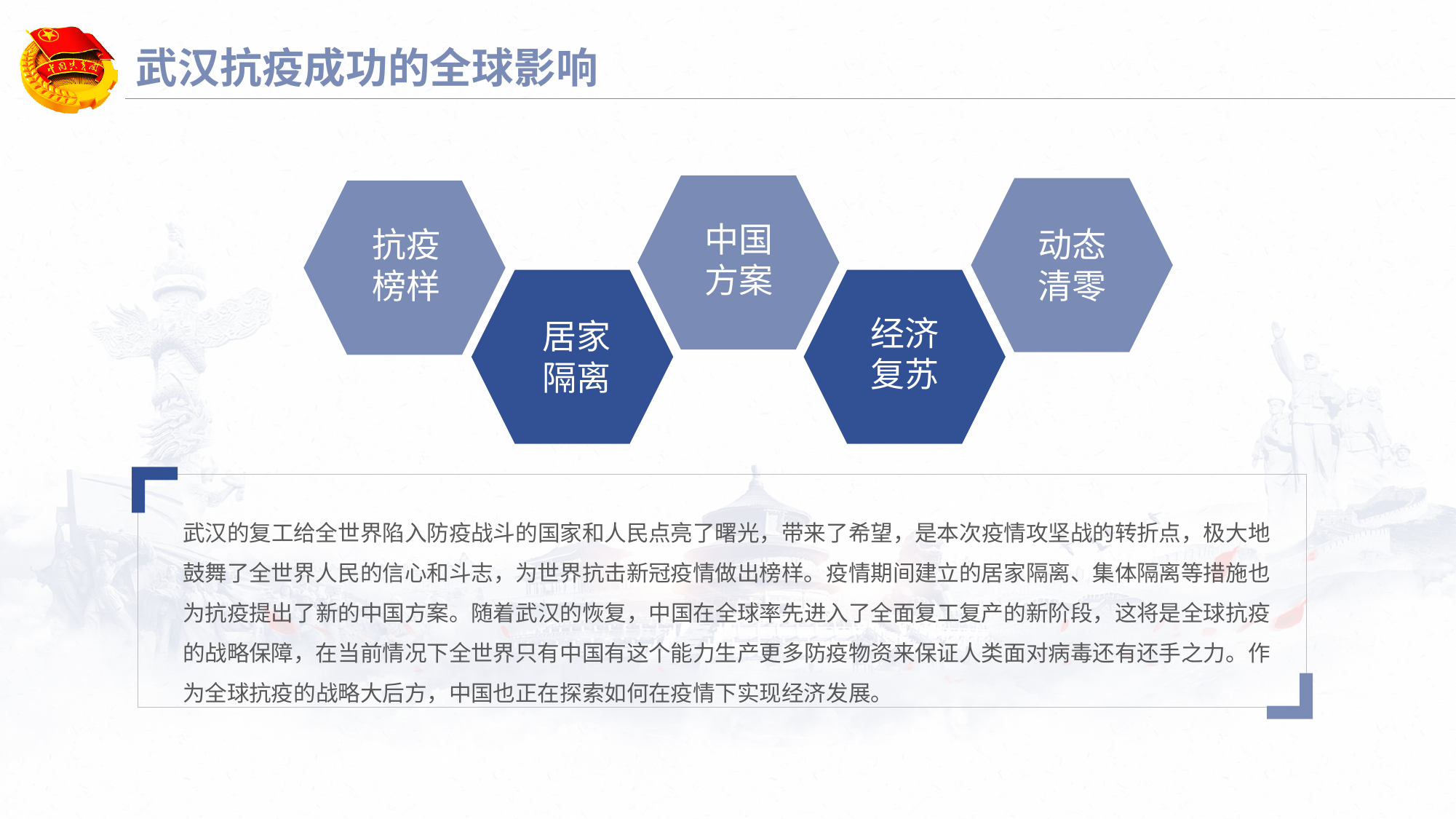

# 武汉抗疫成功的全球影响

中国
方案

动态
清零

抗疫
榜样

居家
隔离

经济
复苏

武汉的复工给全世界陷入防疫战斗的国家和人民点亮了曙光，带来了希望，是本次疫情攻坚战的转折点，极大地鼓舞了全世界人民的信心和斗志，为世界抗击新冠疫情做出榜样。疫情期间建立的居家隔离、集体隔离等措施也为抗疫提出了新的中国方案。随着武汉的恢复，中国在全球率先进入了全面复工复产的新阶段，这将是全球抗疫的战略保障，在当前情况下全世界只有中国有这个能力生产更多防疫物资来保证人类面对病毒还有还手之力。作为全球抗疫的战略大后方，中国也正在探索如何在疫情下实现经济发展。